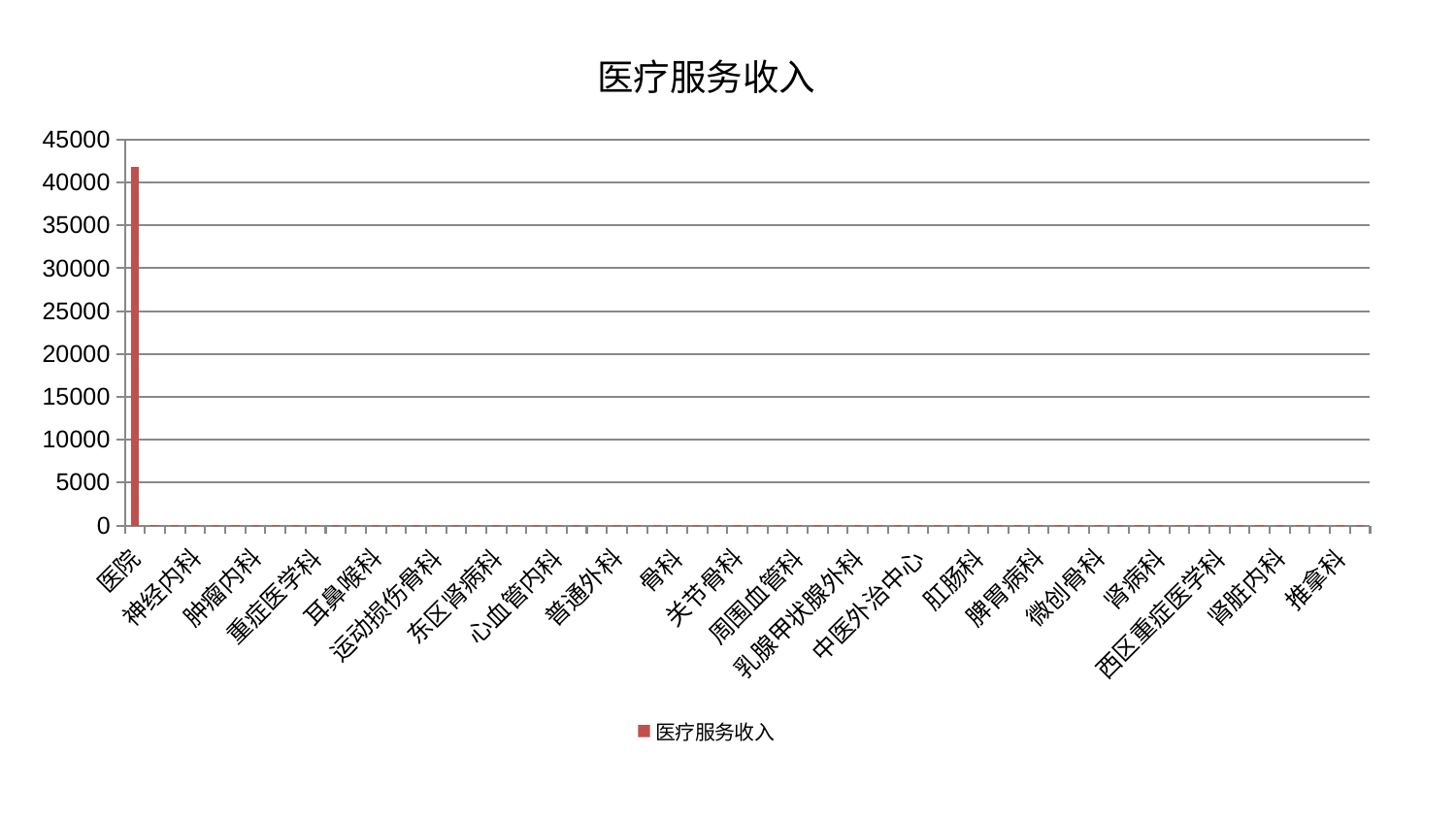

### Chart: 医疗服务收入

| Category | 医疗服务收入 |
|---|---|
| 医院 | 41850.8 |
| 消化内科 | 0.987425473465928 |
| 口腔科 | 0.978614227122155 |
| 神经内科 | 0.9744567286655279 |
| 综合内科 | 0.9671240683344271 |
| 显微骨科 | 0.9357600758927462 |
| 肿瘤内科 | 0.9128572932874723 |
| 心病四科 | 0.9098348964646772 |
| 脊柱骨科 | 0.8688903523380462 |
| 重症医学科 | 0.860558932542856 |
| 针灸科 | 0.835668864326238 |
| 胸外科 | 0.8160033724320215 |
| 耳鼻喉科 | 0.7992715163431501 |
| 心病一科 | 0.7922061502956126 |
| 心病三科 | 0.7709408639662898 |
| 运动损伤骨科 | 0.770207535584595 |
| 脑病三科 | 0.76694481618185 |
| 小儿骨科 | 0.7379439920101856 |
| 东区肾病科 | 0.7077370102956251 |
| 创伤骨科 | 0.6547571494045581 |
| 妇科 | 0.6381761847831675 |
| 心血管内科 | 0.6298036156125 |
| 脑病一科 | 0.5238775754948575 |
| 肝病科 | 0.4992112370963637 |
| 普通外科 | 0.4937573073141701 |
| 眼科 | 0.47686526099917526 |
| 妇科妇二科合并 | 0.47099566475679344 |
| 骨科 | 0.4507991887013205 |
| 儿科 | 0.44812505254701573 |
| 风湿病科 | 0.44496737453580537 |
| 关节骨科 | 0.4265346037221629 |
| 神经外科 | 0.4241506460850355 |
| 美容皮肤科 | 0.4165772741680478 |
| 周围血管科 | 0.4077239817471232 |
| 康复科 | 0.39334032201768276 |
| 脾胃科消化科合并 | 0.385299556043724 |
| 乳腺甲状腺外科 | 0.3307463520361167 |
| 妇二科 | 0.3226131179867262 |
| 产科 | 0.25491859930783267 |
| 中医外治中心 | 0.22206286423148547 |
| 小儿推拿科 | 0.21605614214722024 |
| 男科 | 0.2158410238919921 |
| 肛肠科 | 0.2025210153710768 |
| 治未病中心 | 0.20096966071707967 |
| 血液科 | 0.19227221835746278 |
| 脾胃病科 | 0.19172445608024358 |
| 老年医学科 | 0.17041876570964454 |
| 肝胆外科 | 0.15339354514264825 |
| 微创骨科 | 0.14301183616849822 |
| 脑病二科 | 0.142282610200811 |
| 中医经典科 | 0.1371734656863035 |
| 肾病科 | 0.11093814037094663 |
| 皮肤科 | 0.09025304316631666 |
| 泌尿外科 | 0.08026760815337619 |
| 西区重症医学科 | 0.058904990873025254 |
| 内分泌科 | 0.05607366576685413 |
| 东区重症医学科 | 0.054663970976211784 |
| 肾脏内科 | 0.04451353672852587 |
| 呼吸内科 | 0.027263625460853147 |
| 身心医学科 | 0.02648334608270564 |
| 推拿科 | 0.008674578409793021 |
| 心病二科 | 0.007248243066724003 |
240